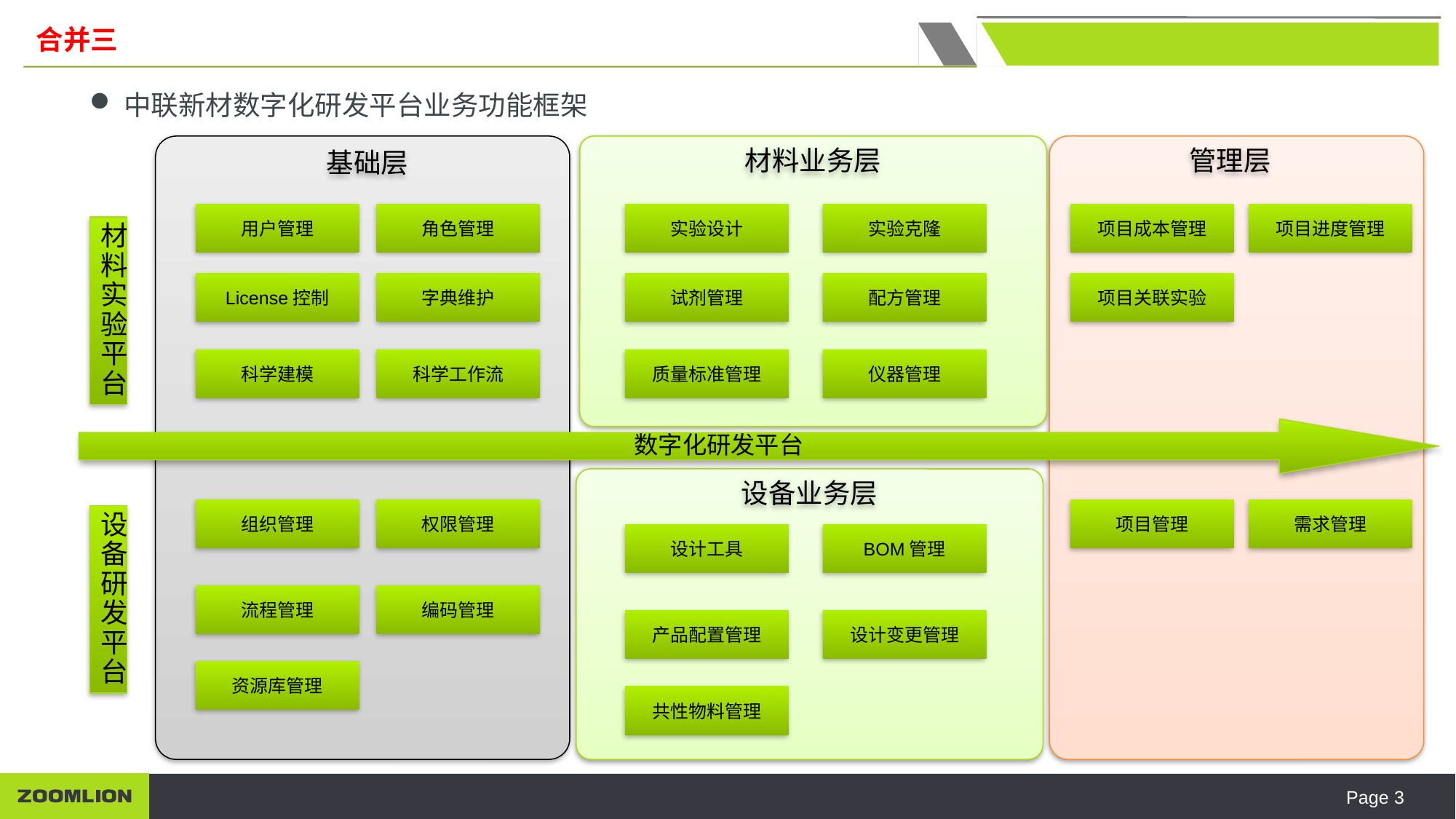

合并三
中联新材数字化研发平台业务功能框架

管理层

基础层

材料业务层
用户管理
角色管理
实验设计
实验克隆
项目成本管理
项目进度管理
材料实验平台
License控制
字典维护
试剂管理
配方管理
项目关联实验
科学建模
科学工作流
质量标准管理
仪器管理
数字化研发平台

设备业务层
组织管理
权限管理
项目管理
需求管理
设备研发平台
设计工具
BOM管理
流程管理
编码管理
产品配置管理
设计变更管理
资源库管理
共性物料管理
Page 3